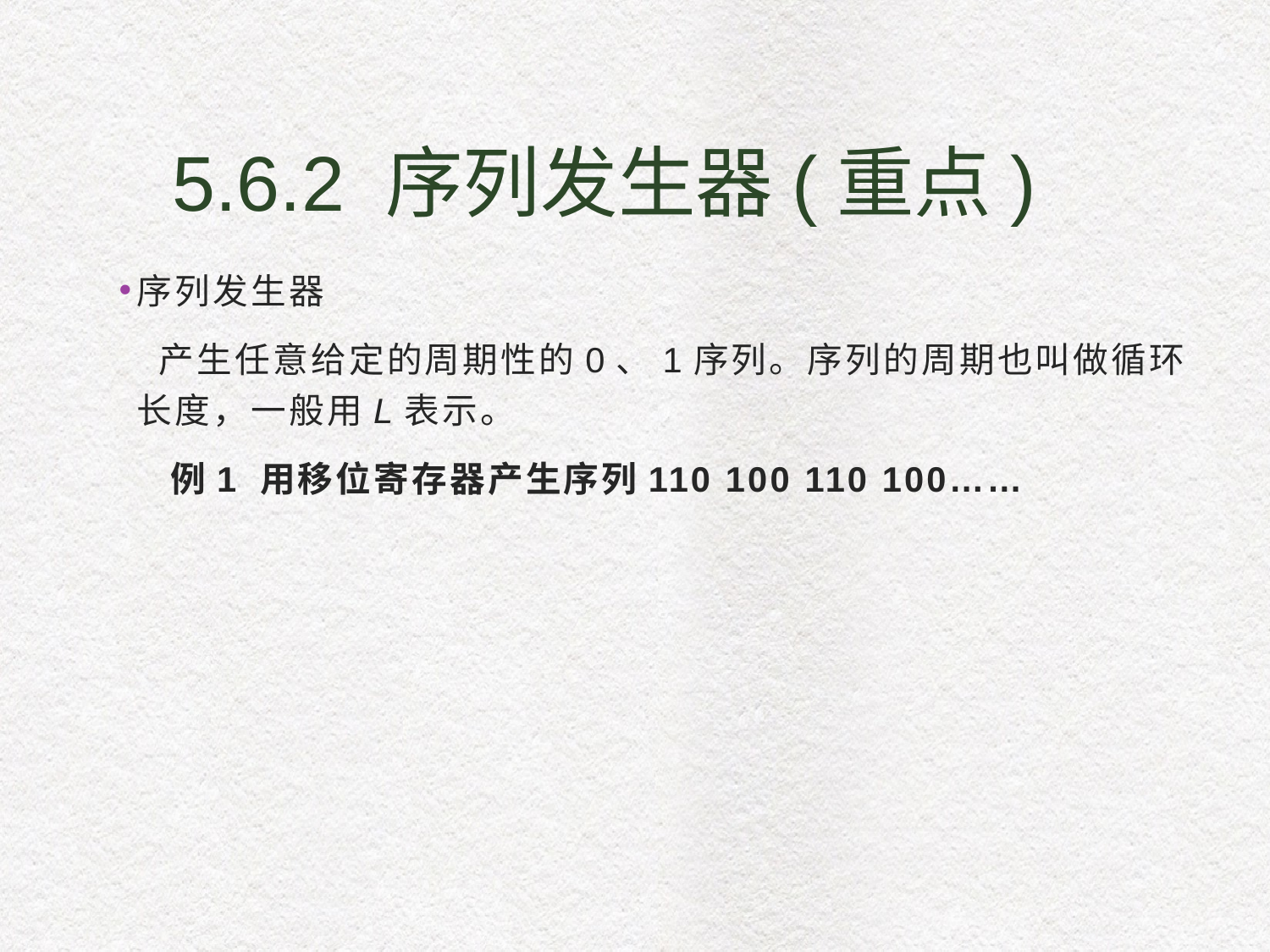

5.6.2 序列发生器(重点)
序列发生器
   产生任意给定的周期性的0、1序列。序列的周期也叫做循环长度，一般用L表示。
    例1 用移位寄存器产生序列110 100 110 100……